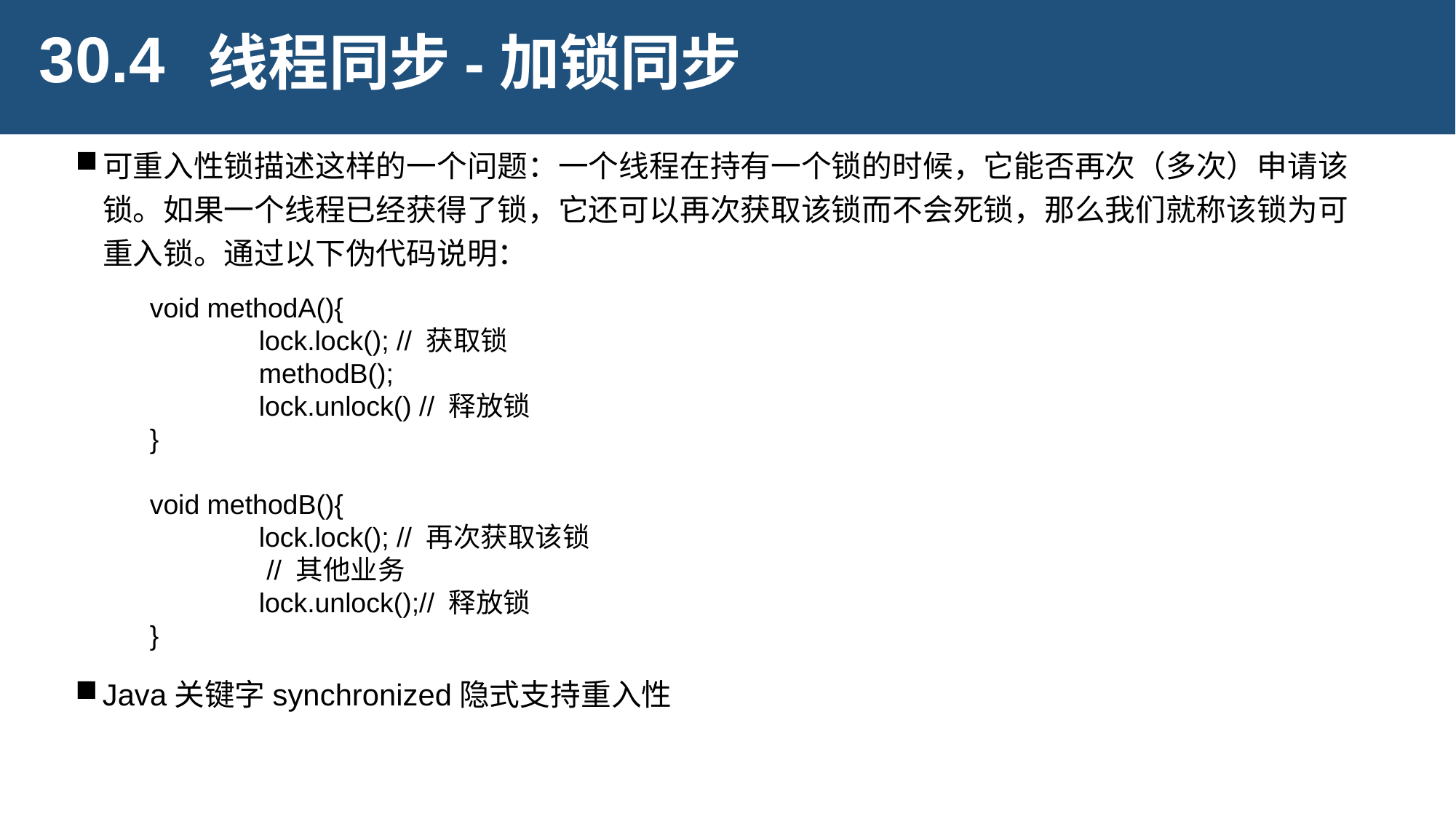

30.4
线程同步-加锁同步
可重入性锁描述这样的一个问题：一个线程在持有一个锁的时候，它能否再次（多次）申请该锁。如果一个线程已经获得了锁，它还可以再次获取该锁而不会死锁，那么我们就称该锁为可重入锁。通过以下伪代码说明：
void methodA(){
	lock.lock(); // 获取锁
	methodB();
	lock.unlock() // 释放锁
}

void methodB(){
	lock.lock(); // 再次获取该锁
	 // 其他业务
	lock.unlock();// 释放锁
}
Java关键字synchronized隐式支持重入性